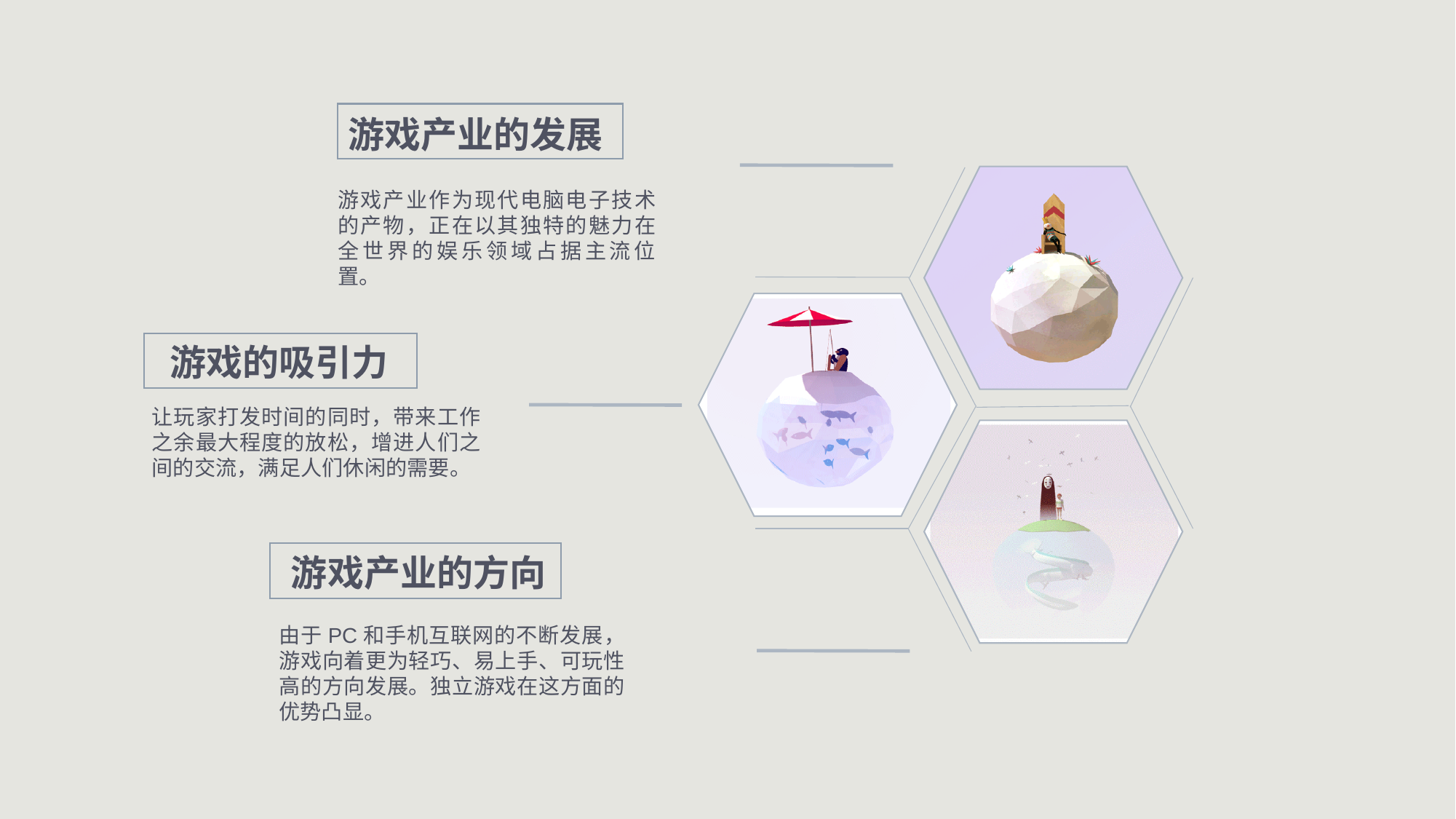

游戏产业的发展

游戏产业作为现代电脑电子技术的产物，正在以其独特的魅力在全世界的娱乐领域占据主流位置。

游戏的吸引力
让玩家打发时间的同时，带来工作之余最大程度的放松，增进人们之间的交流，满足人们休闲的需要。

游戏产业的方向
由于PC和手机互联网的不断发展，游戏向着更为轻巧、易上手、可玩性高的方向发展。独立游戏在这方面的优势凸显。